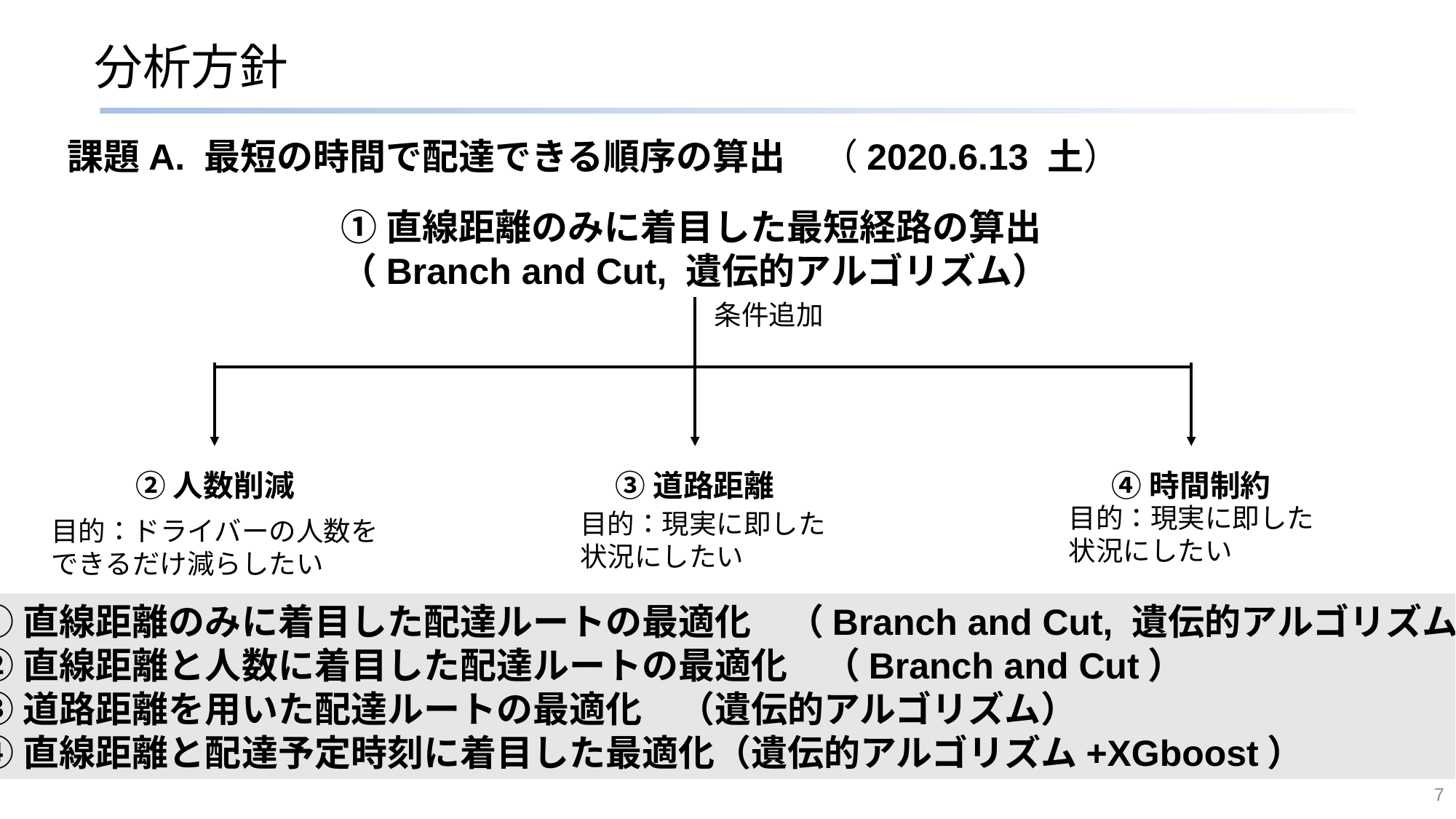

# 分析方針
課題A. 最短の時間で配達できる順序の算出　（2020.6.13 土）
①直線距離のみに着目した最短経路の算出
（Branch and Cut, 遺伝的アルゴリズム）
条件追加
③道路距離
④時間制約
②人数削減
目的：現実に即した
状況にしたい
目的：現実に即した
状況にしたい
目的：ドライバーの人数を
できるだけ減らしたい
①直線距離のみに着目した配達ルートの最適化　（Branch and Cut, 遺伝的アルゴリズム）
②直線距離と人数に着目した配達ルートの最適化　（Branch and Cut）
③道路距離を用いた配達ルートの最適化　（遺伝的アルゴリズム）
④直線距離と配達予定時刻に着目した最適化（遺伝的アルゴリズム+XGboost）
7